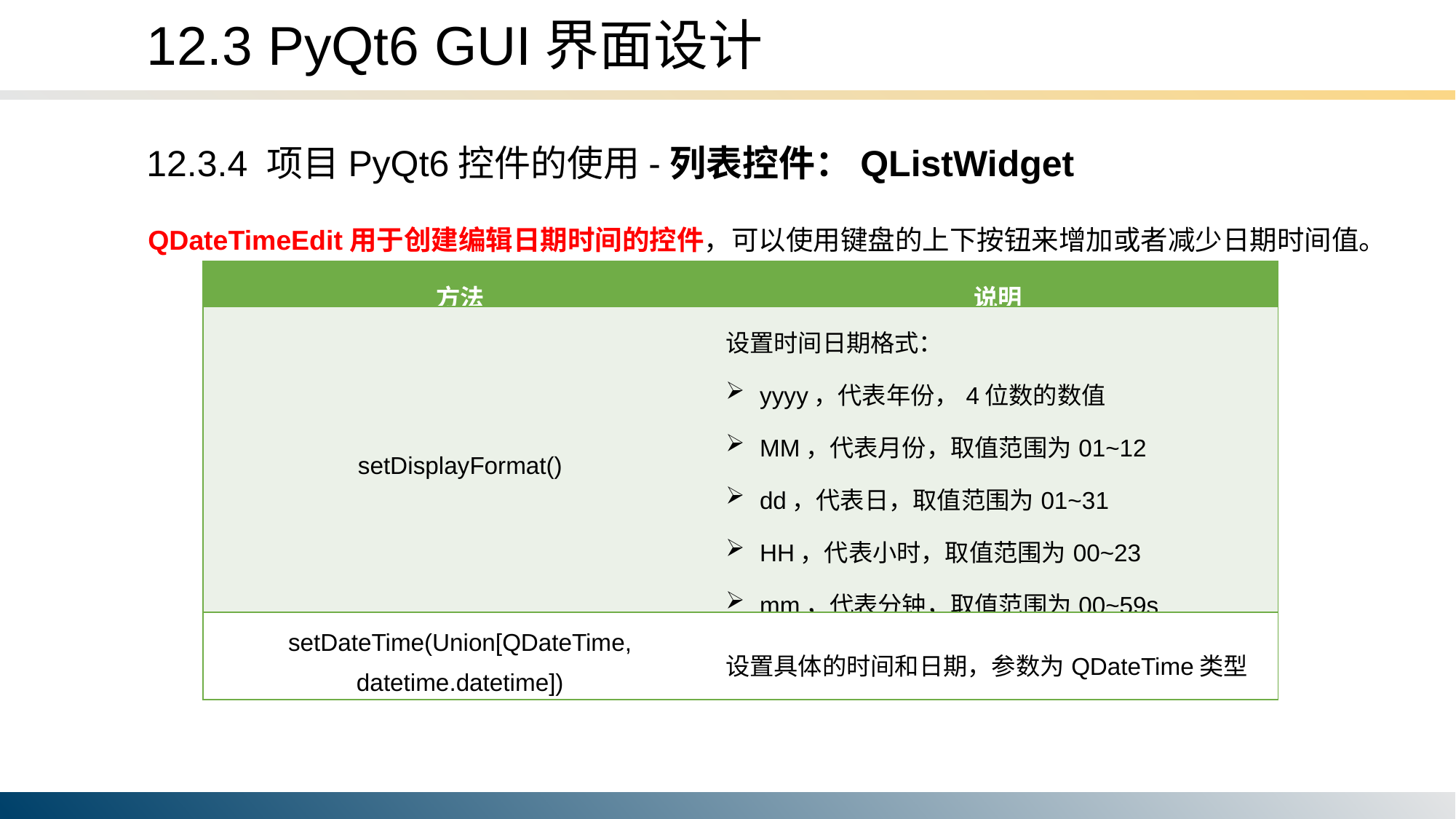

12.3 PyQt6 GUI界面设计
12.3.4 项目PyQt6控件的使用-列表控件：QListWidget
QDateTimeEdit用于创建编辑日期时间的控件，可以使用键盘的上下按钮来增加或者减少日期时间值。
| 方法 | 说明 |
| --- | --- |
| setDisplayFormat() | 设置时间日期格式： yyyy，代表年份，4位数的数值 MM，代表月份，取值范围为01~12 dd，代表日，取值范围为01~31 HH，代表小时，取值范围为00~23 mm，代表分钟，取值范围为00~59s s，代表秒，取值范围为00~59 |
| setDateTime(Union[QDateTime, datetime.datetime]) | 设置具体的时间和日期，参数为QDateTime类型 |